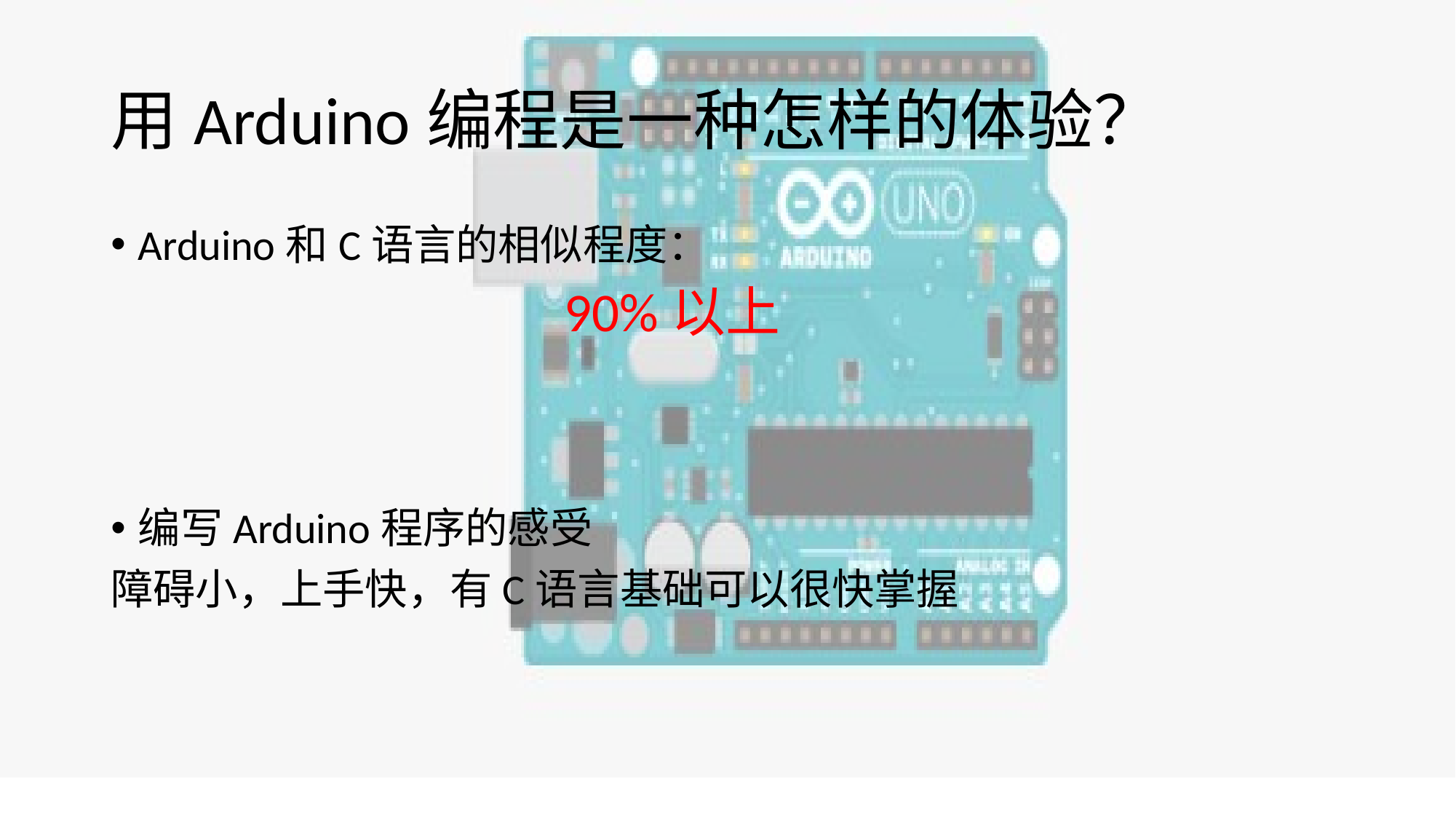

# 用Arduino编程是一种怎样的体验？
Arduino和C语言的相似程度：
                                               90%以上

编写Arduino程序的感受
障碍小，上手快，有C语言基础可以很快掌握